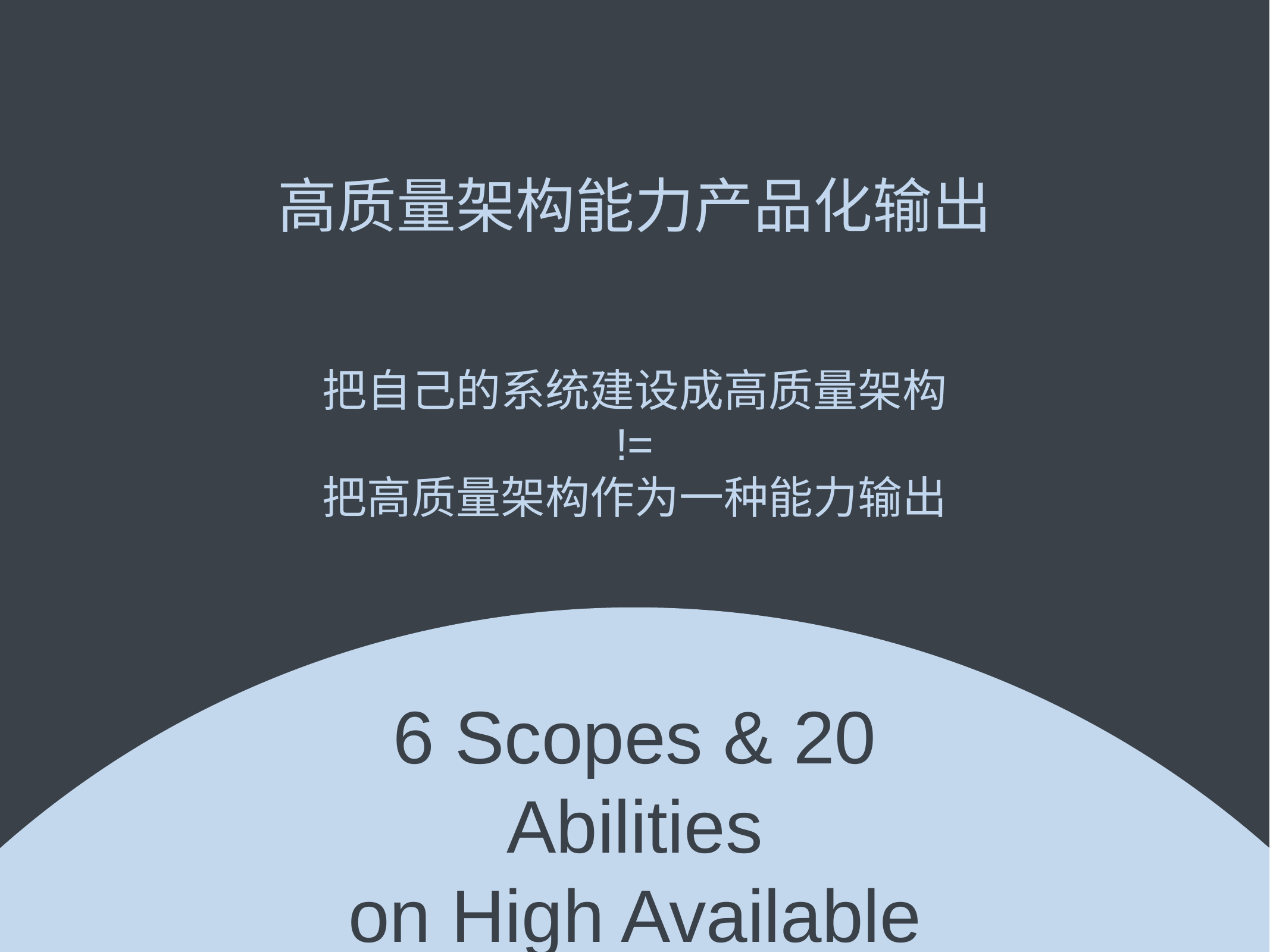

高质量架构能力产品化输出
把自己的系统建设成高质量架构
!=
把高质量架构作为一种能力输出

6 Scopes & 20 Abilities
on High Available